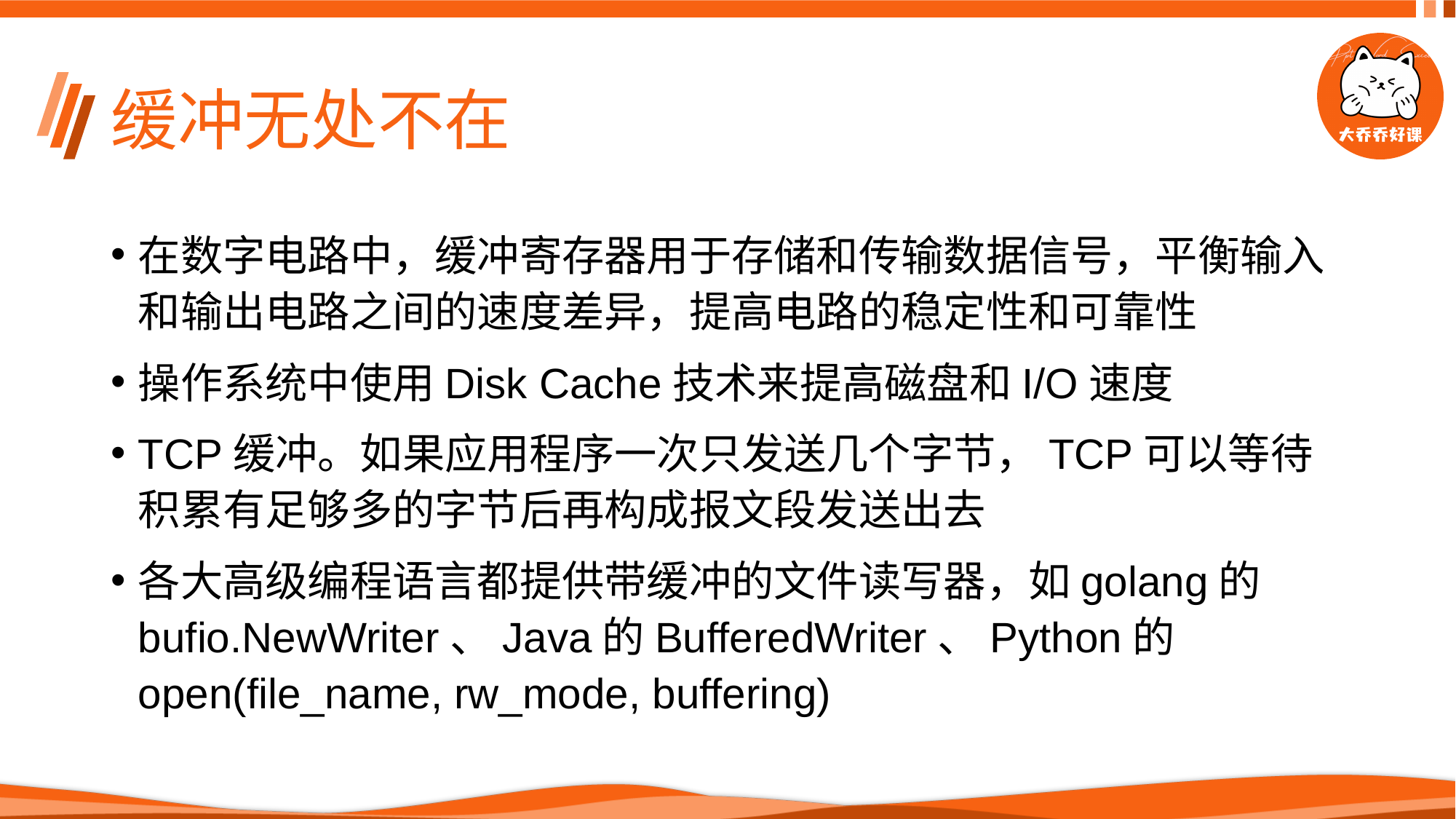

# 缓冲无处不在
在数字电路中，缓冲寄存器用于存储和传输数据信号，平衡输入和输出电路之间的速度差异，提高电路的稳定性和可靠性
操作系统中使用Disk Cache技术来提高磁盘和I/O速度
TCP缓冲。如果应用程序一次只发送几个字节，TCP可以等待积累有足够多的字节后再构成报文段发送出去
各大高级编程语言都提供带缓冲的文件读写器，如golang的bufio.NewWriter、Java的BufferedWriter、Python的open(file_name, rw_mode, buffering)